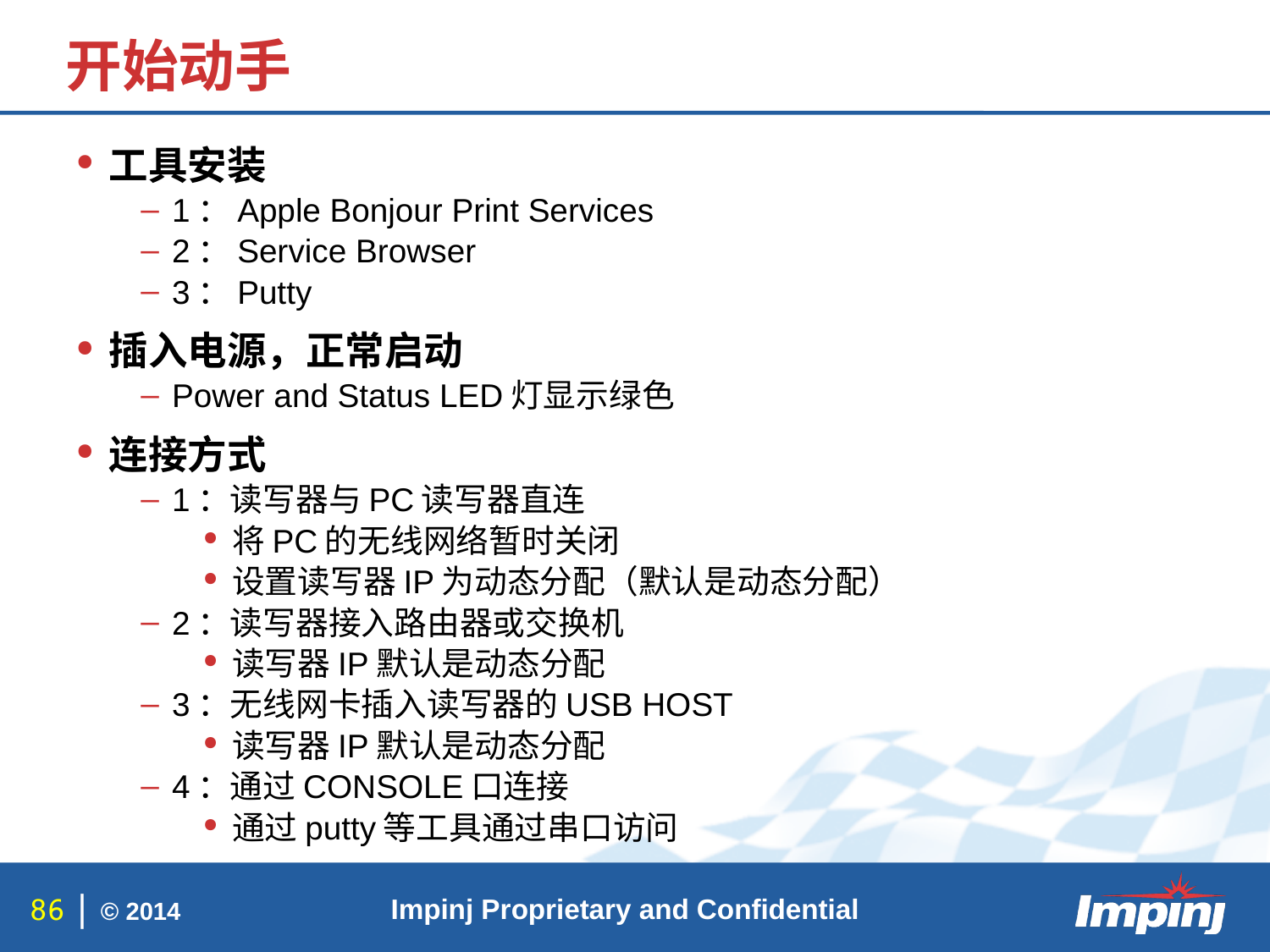

# 开始动手
工具安装
1：Apple Bonjour Print Services
2：Service Browser
3：Putty
插入电源，正常启动
Power and Status LED灯显示绿色
连接方式
1：读写器与PC读写器直连
将PC的无线网络暂时关闭
设置读写器IP为动态分配（默认是动态分配）
2：读写器接入路由器或交换机
读写器IP默认是动态分配
3：无线网卡插入读写器的USB HOST
读写器IP默认是动态分配
4：通过CONSOLE口连接
通过putty等工具通过串口访问